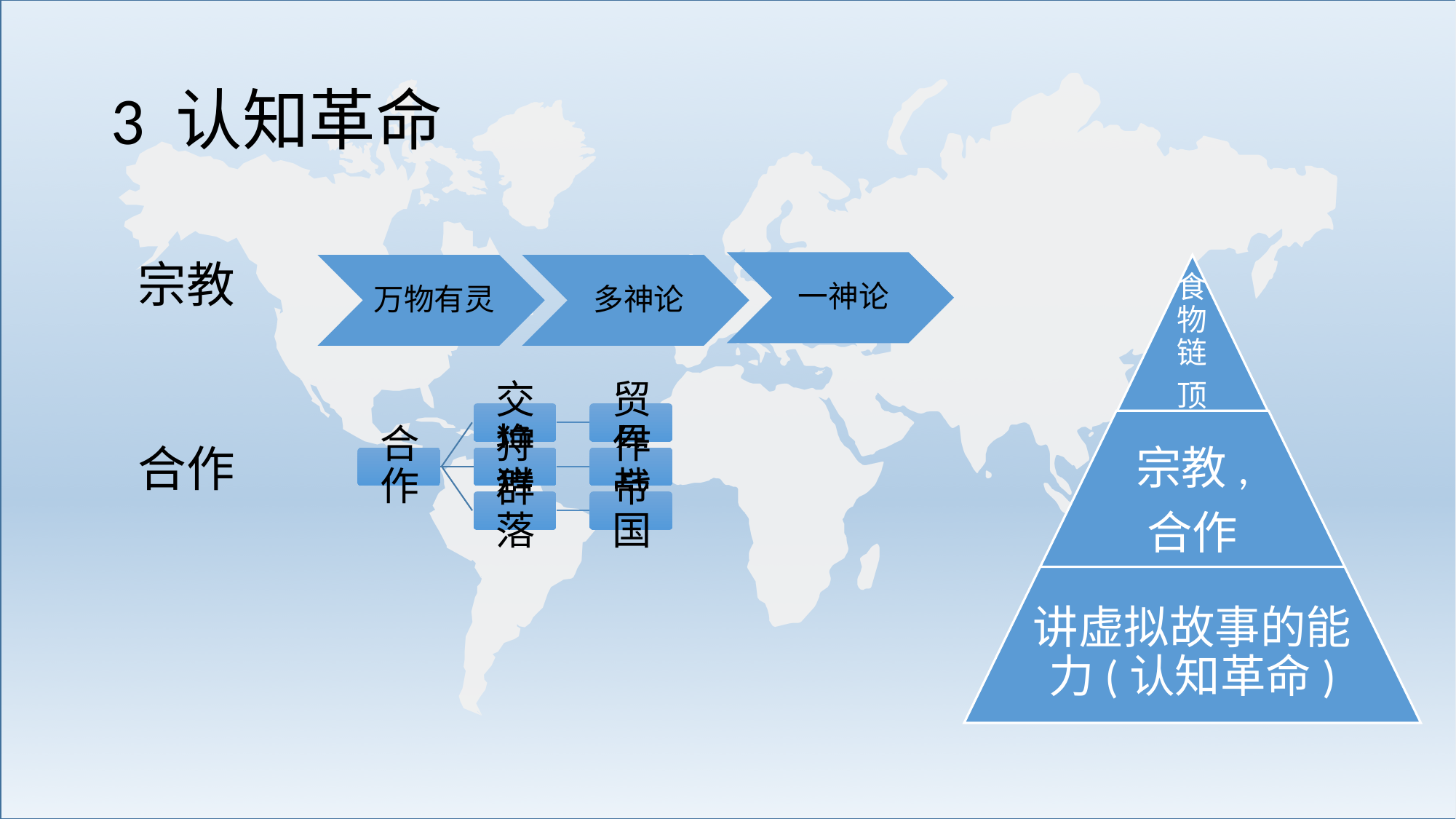

# 3 认知革命
宗教
万物有灵
多神论
一神论
食物链
顶端
宗教,
合作
讲虚拟故事的能力(认知革命)
合作

交换

贸易

狩猎

作战

群落

帝国
合作